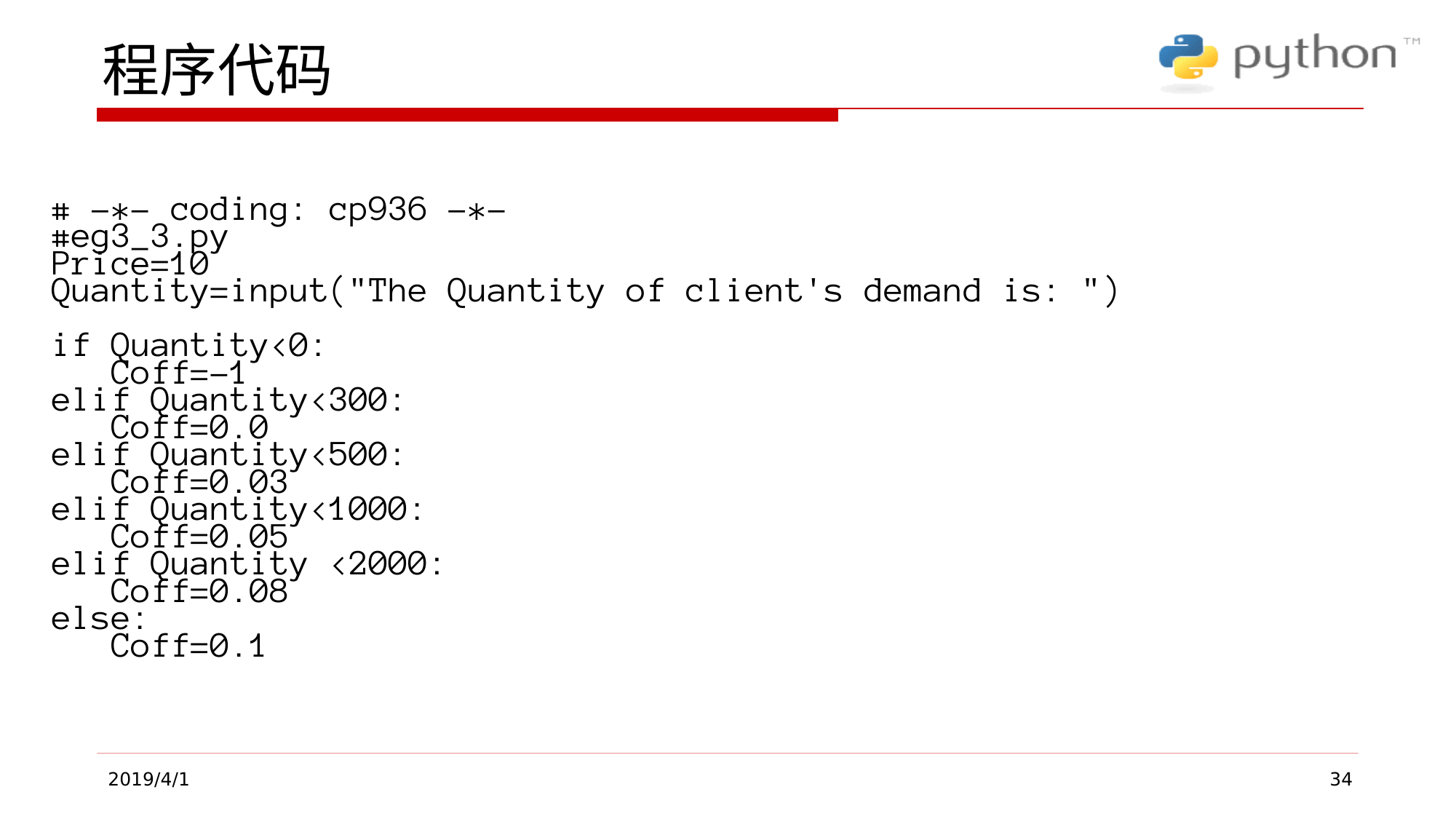

# 程序代码
# -*- coding: cp936 -*-
#eg3_3.py
Price=10
Quantity=input("The Quantity of client's demand is: ")

if Quantity<0:
   Coff=-1
elif Quantity<300:
   Coff=0.0
elif Quantity<500:
   Coff=0.03
elif Quantity<1000:
   Coff=0.05
elif Quantity <2000:
   Coff=0.08
else:
   Coff=0.1

34
2019/4/1